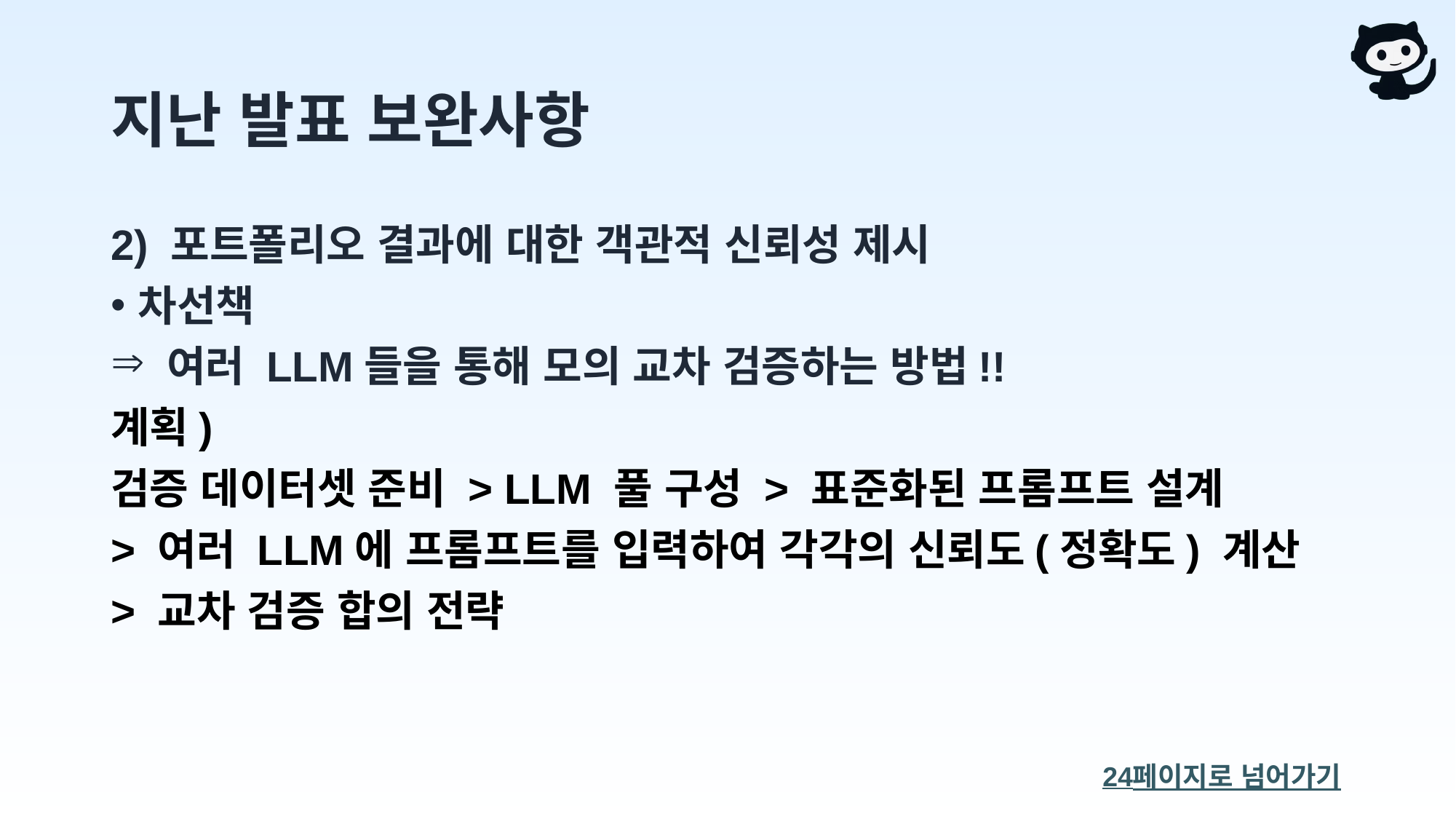

# 지난 발표 보완사항
2) 포트폴리오 결과에 대한 객관적 신뢰성 제시
차선책
 여러 LLM들을 통해 모의 교차 검증하는 방법!!
계획)
검증 데이터셋 준비 > LLM 풀 구성 > 표준화된 프롬프트 설계
> 여러 LLM에 프롬프트를 입력하여 각각의 신뢰도(정확도) 계산
> 교차 검증 합의 전략

24페이지로 넘어가기